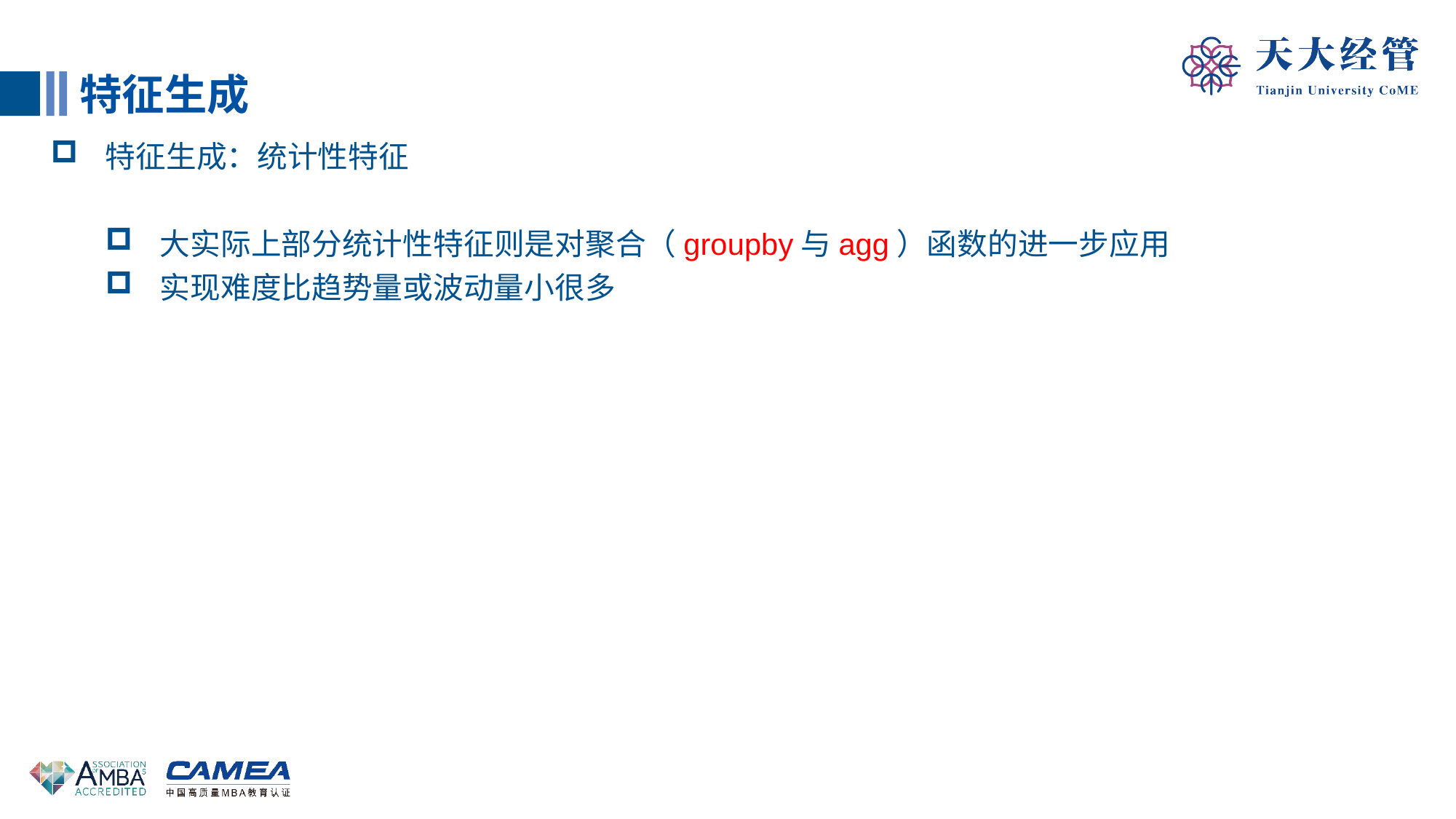

特征生成

特征生成：统计性特征

大实际上部分统计性特征则是对聚合（groupby与agg）函数的进一步应用
实现难度比趋势量或波动量小很多